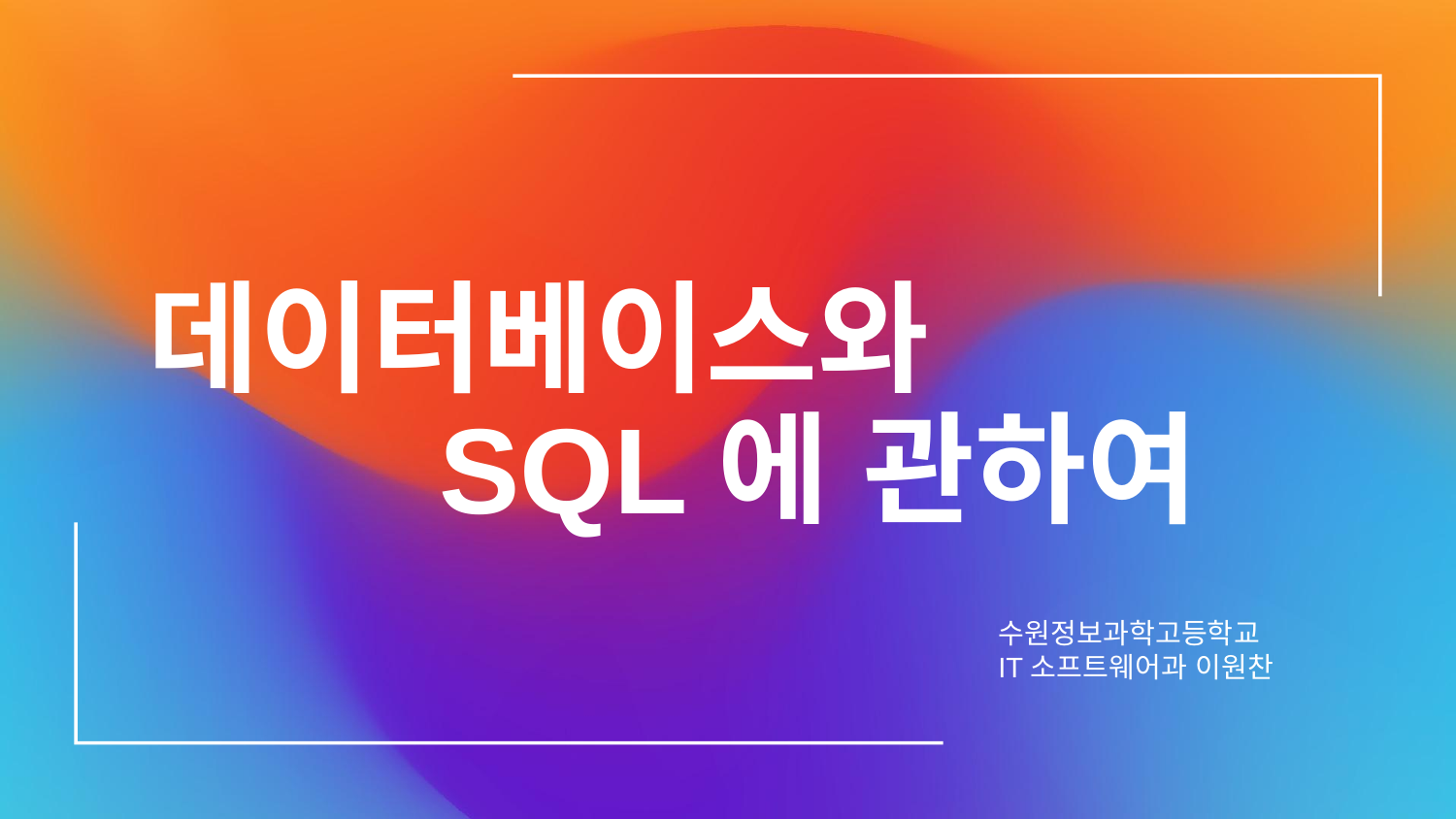

# 데이터베이스와 SQL에 관하여
수원정보과학고등학교
IT소프트웨어과 이원찬